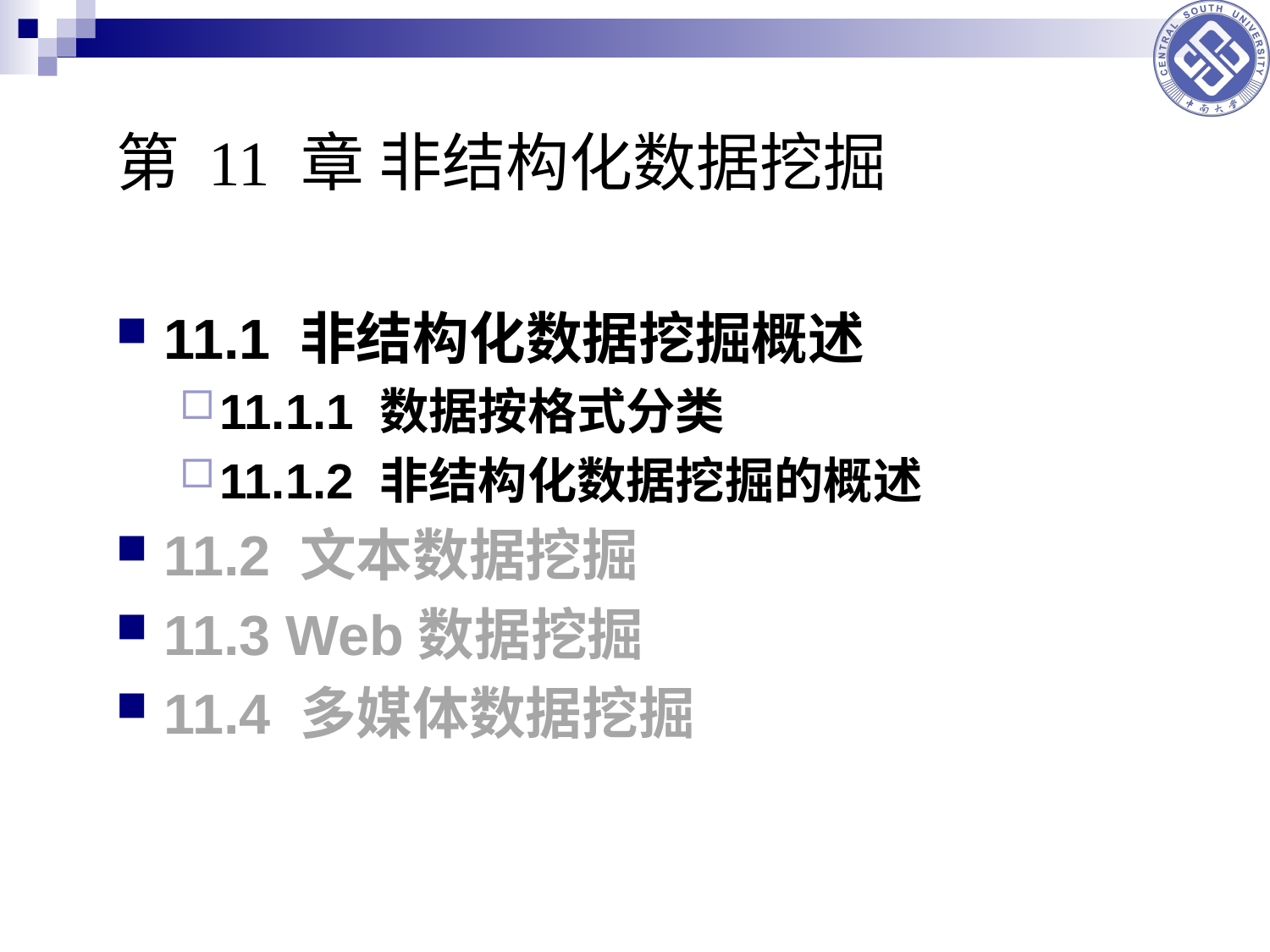

第 11 章 非结构化数据挖掘
11.1 非结构化数据挖掘概述
11.1.1 数据按格式分类
11.1.2 非结构化数据挖掘的概述
11.2 文本数据挖掘
11.3 Web数据挖掘
11.4 多媒体数据挖掘